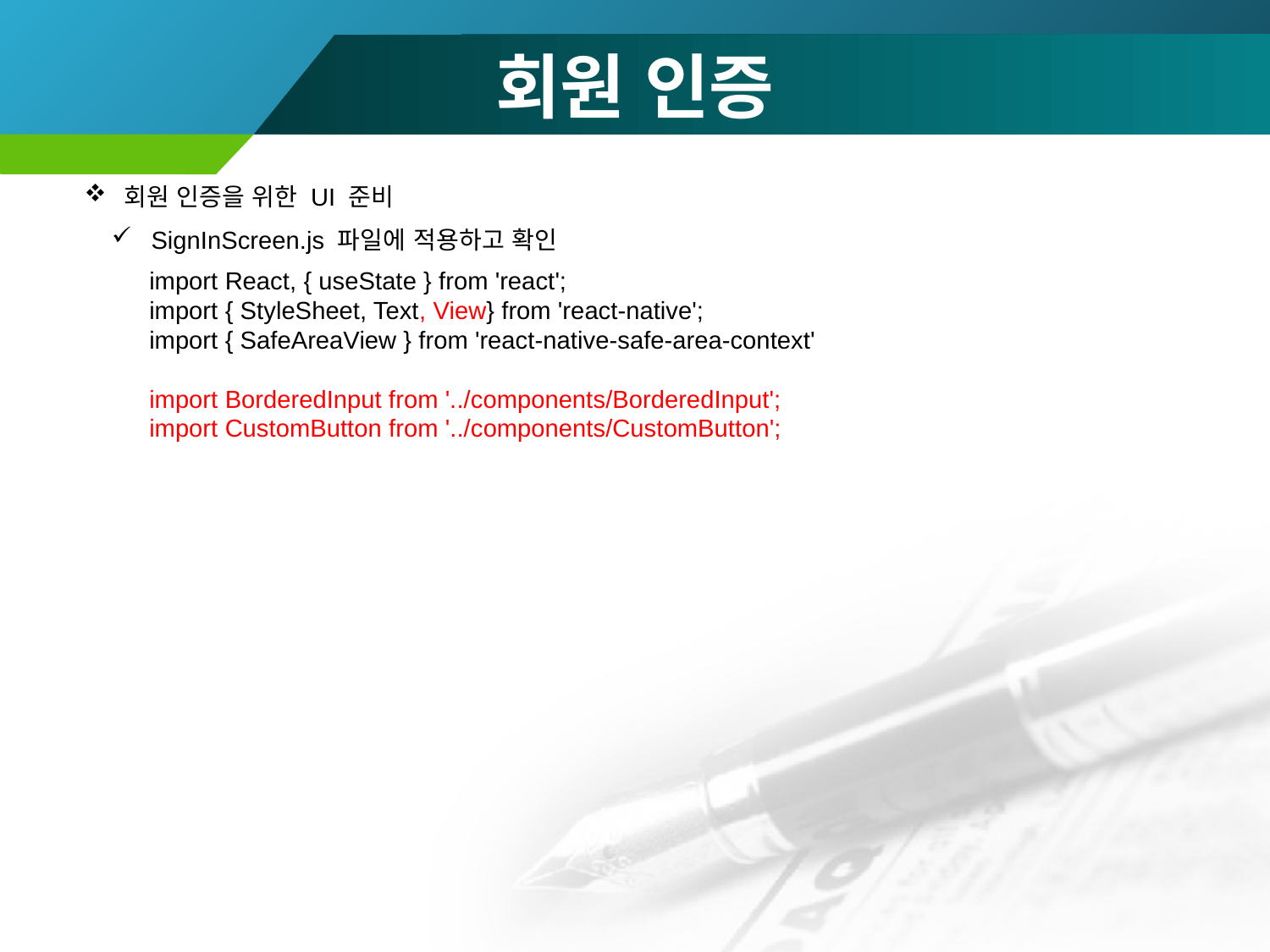

# 회원 인증
회원 인증을 위한 UI 준비
SignInScreen.js 파일에 적용하고 확인
import React, { useState } from 'react';
import { StyleSheet, Text, View} from 'react-native';
import { SafeAreaView } from 'react-native-safe-area-context'

import BorderedInput from '../components/BorderedInput';
import CustomButton from '../components/CustomButton';